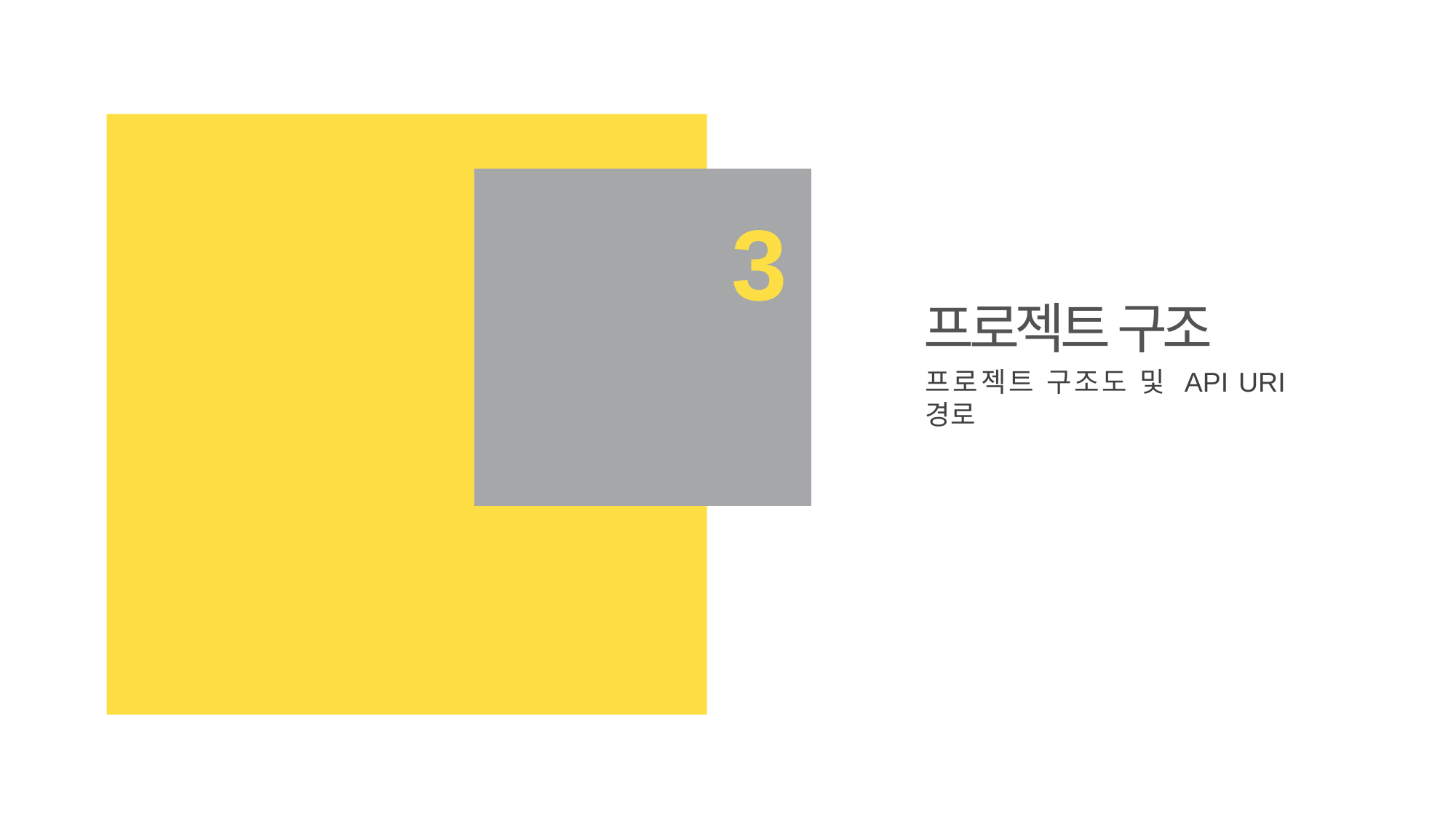

3
프로젝트 구조
프로젝트 구조도 및 API URI경로